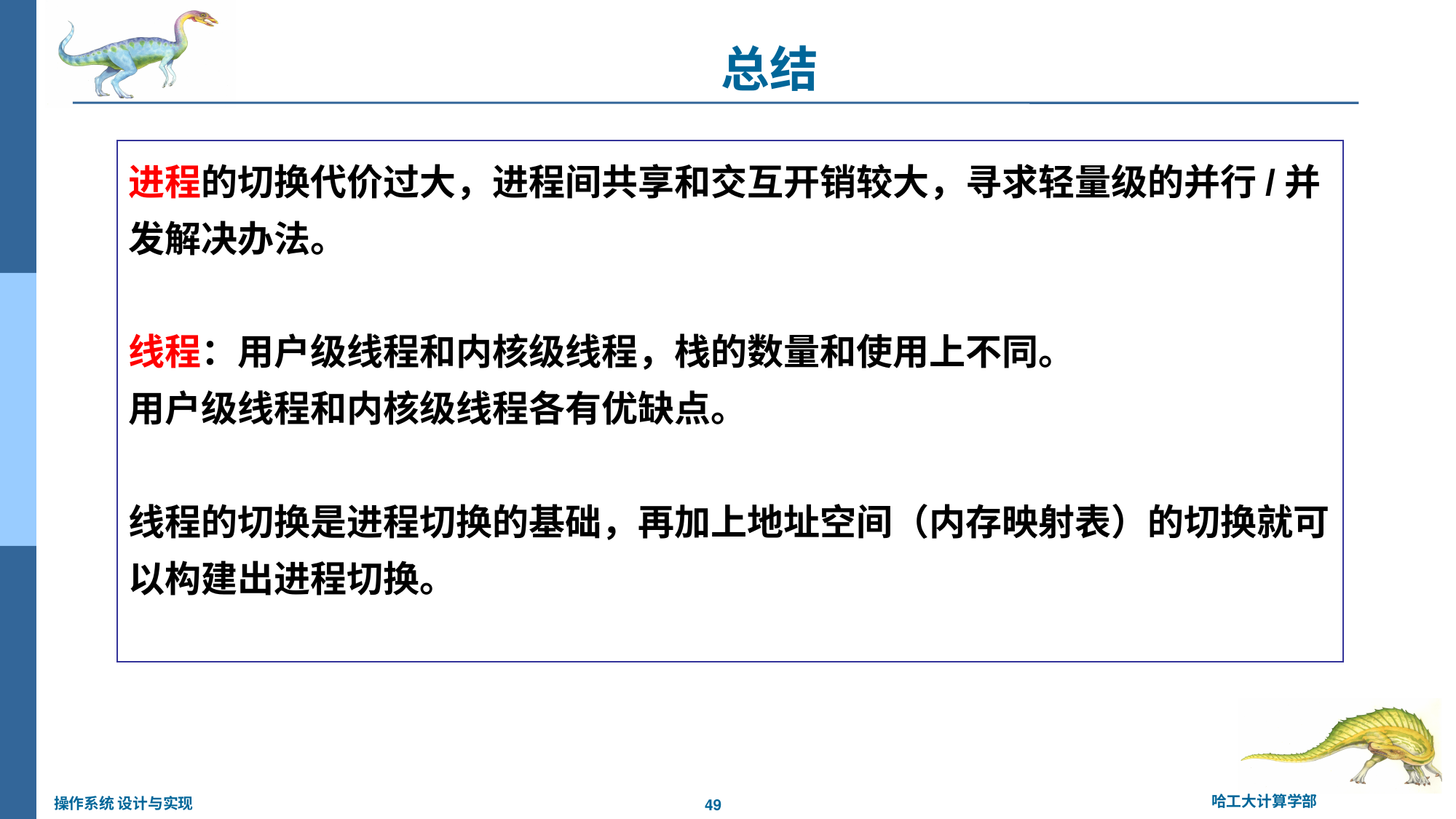

总结
进程的切换代价过大，进程间共享和交互开销较大，寻求轻量级的并行/并发解决办法。

线程：用户级线程和内核级线程，栈的数量和使用上不同。
用户级线程和内核级线程各有优缺点。

线程的切换是进程切换的基础，再加上地址空间（内存映射表）的切换就可以构建出进程切换。